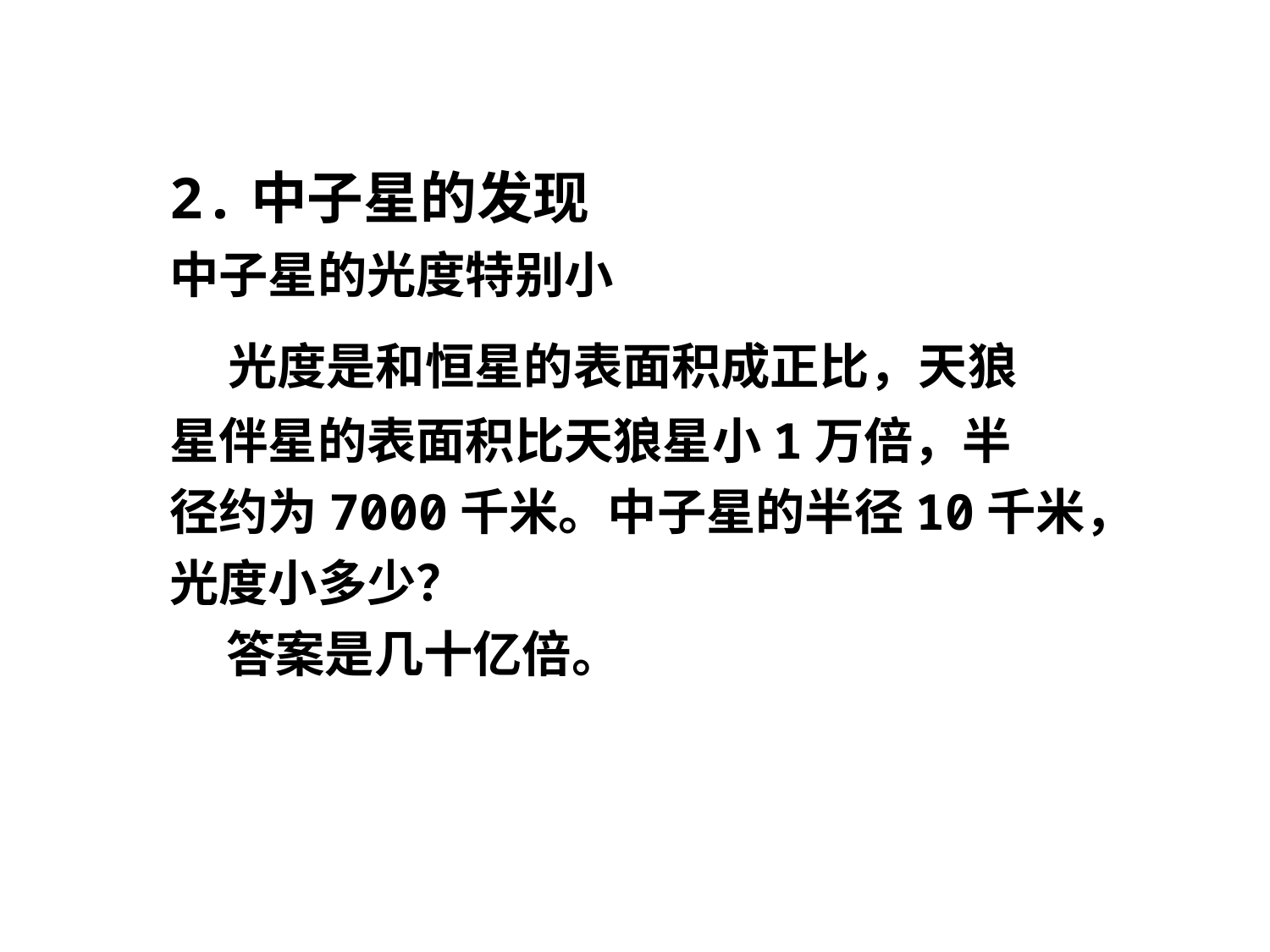

2.中子星的发现
中子星的光度特别小
   光度是和恒星的表面积成正比，天狼
星伴星的表面积比天狼星小1万倍，半
径约为7000千米。中子星的半径10千米，
光度小多少？
    答案是几十亿倍。